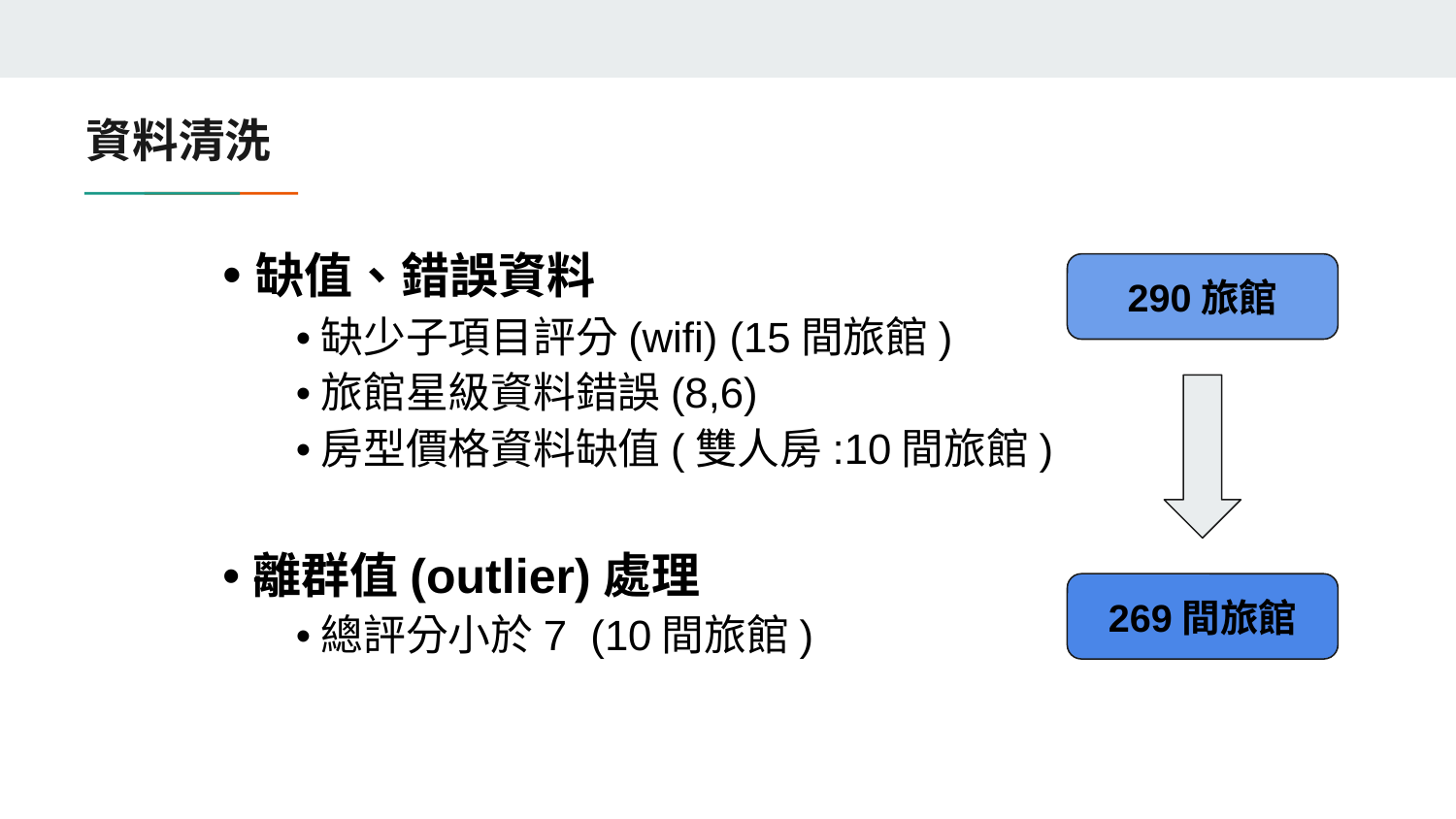

# 資料清洗
•缺值、錯誤資料
•缺少子項目評分(wifi) (15間旅館)
•旅館星級資料錯誤(8,6)
•房型價格資料缺值(雙人房:10間旅館)

•離群值(outlier)處理
•總評分小於7  (10間旅館)

290旅館

269間旅館